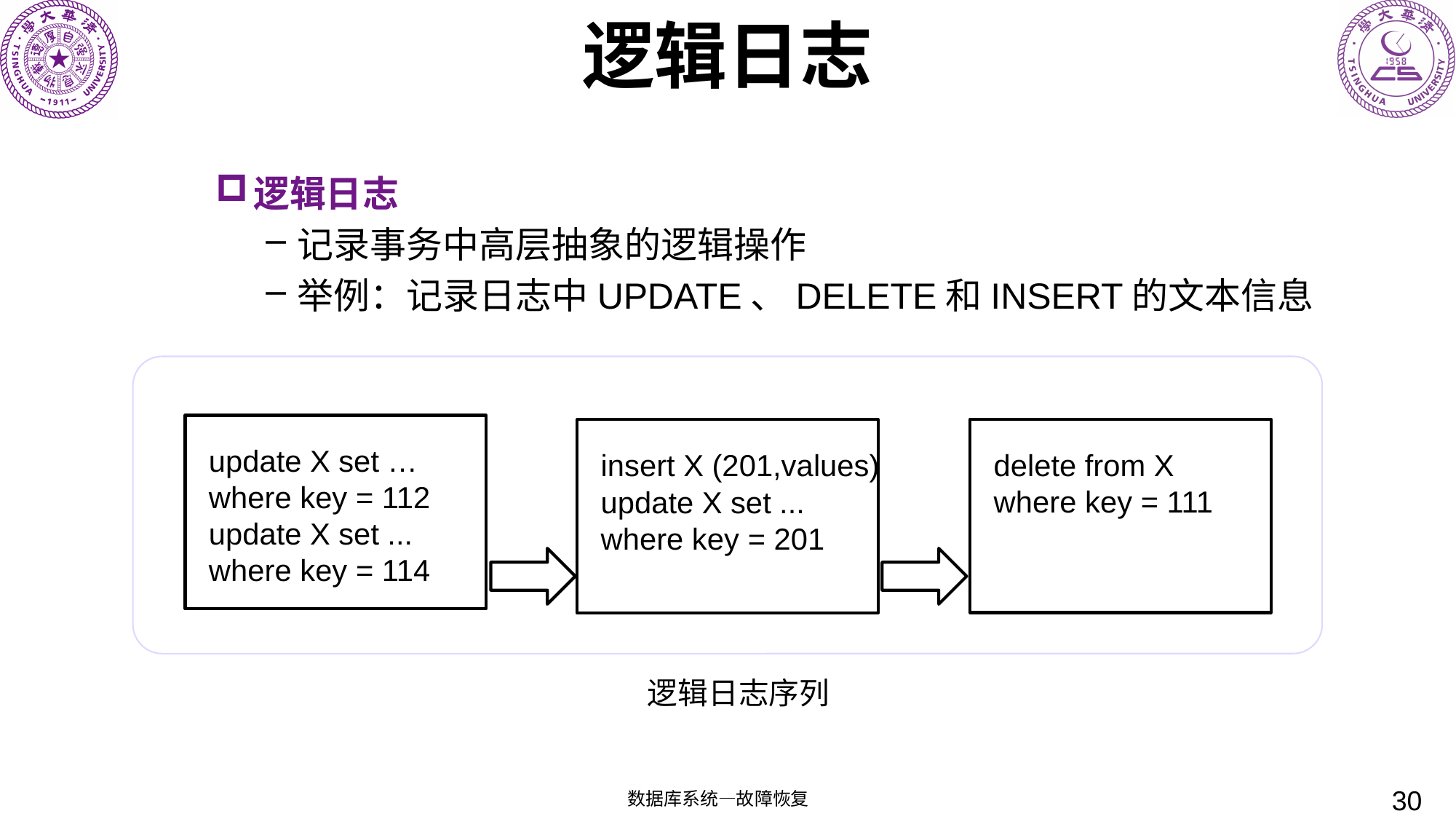

# 逻辑日志
逻辑日志
记录事务中高层抽象的逻辑操作
举例：记录日志中UPDATE、DELETE和INSERT的文本信息

update X set …
where key = 112
update X set ...
where key = 114
delete from X
where key = 111
insert X (201,values)
update X set ...
where key = 201

逻辑日志序列
30
数据库系统—故障恢复